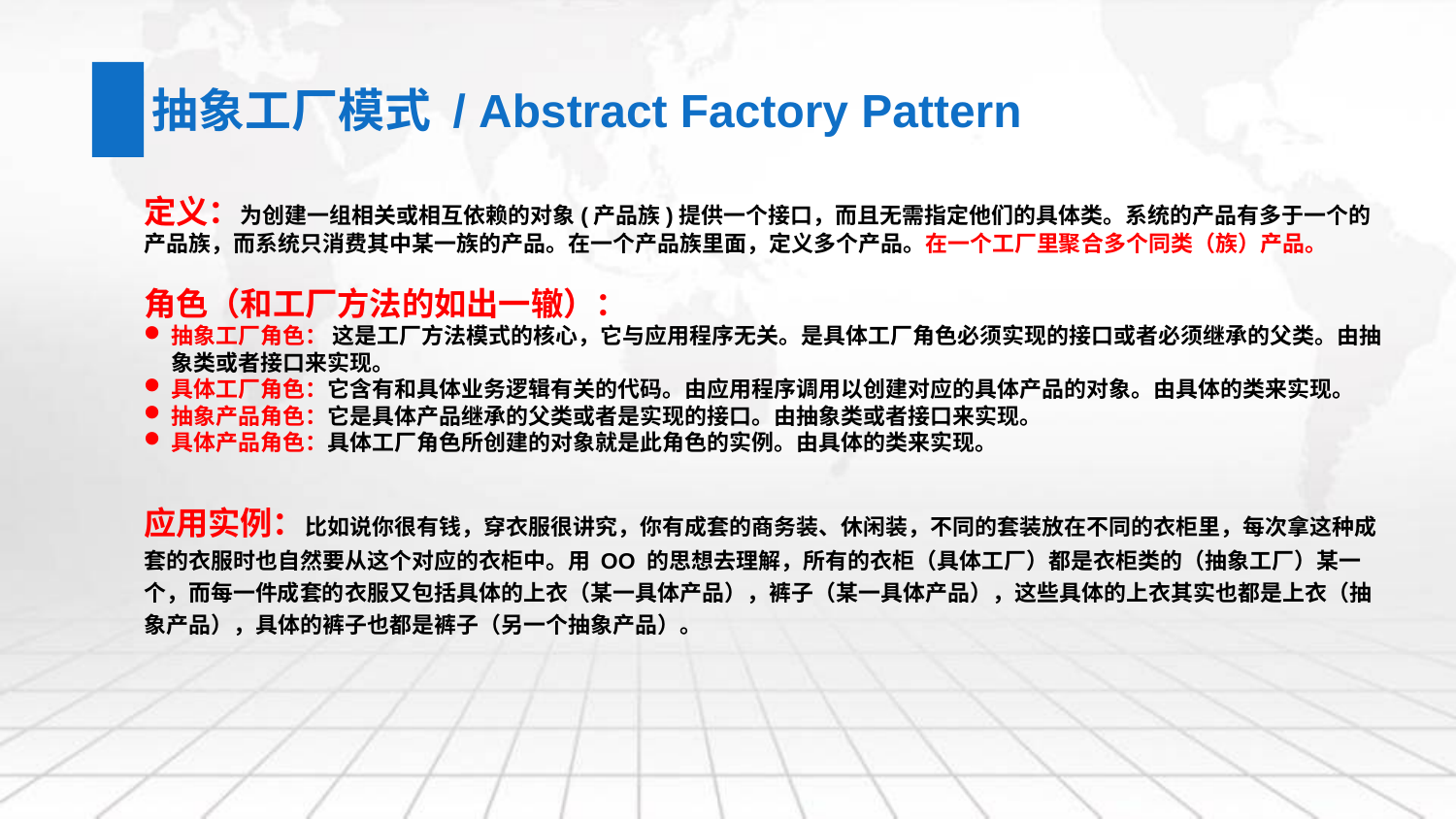

抽象工厂模式 / Abstract Factory Pattern
定义：为创建一组相关或相互依赖的对象(产品族)提供一个接口，而且无需指定他们的具体类。系统的产品有多于一个的产品族，而系统只消费其中某一族的产品。在一个产品族里面，定义多个产品。在一个工厂里聚合多个同类（族）产品。

角色（和工厂方法的如出一辙）：
抽象工厂角色： 这是工厂方法模式的核心，它与应用程序无关。是具体工厂角色必须实现的接口或者必须继承的父类。由抽象类或者接口来实现。
具体工厂角色：它含有和具体业务逻辑有关的代码。由应用程序调用以创建对应的具体产品的对象。由具体的类来实现。
抽象产品角色：它是具体产品继承的父类或者是实现的接口。由抽象类或者接口来实现。
具体产品角色：具体工厂角色所创建的对象就是此角色的实例。由具体的类来实现。

应用实例：比如说你很有钱，穿衣服很讲究，你有成套的商务装、休闲装，不同的套装放在不同的衣柜里，每次拿这种成套的衣服时也自然要从这个对应的衣柜中。用 OO 的思想去理解，所有的衣柜（具体工厂）都是衣柜类的（抽象工厂）某一个，而每一件成套的衣服又包括具体的上衣（某一具体产品），裤子（某一具体产品），这些具体的上衣其实也都是上衣（抽象产品），具体的裤子也都是裤子（另一个抽象产品）。